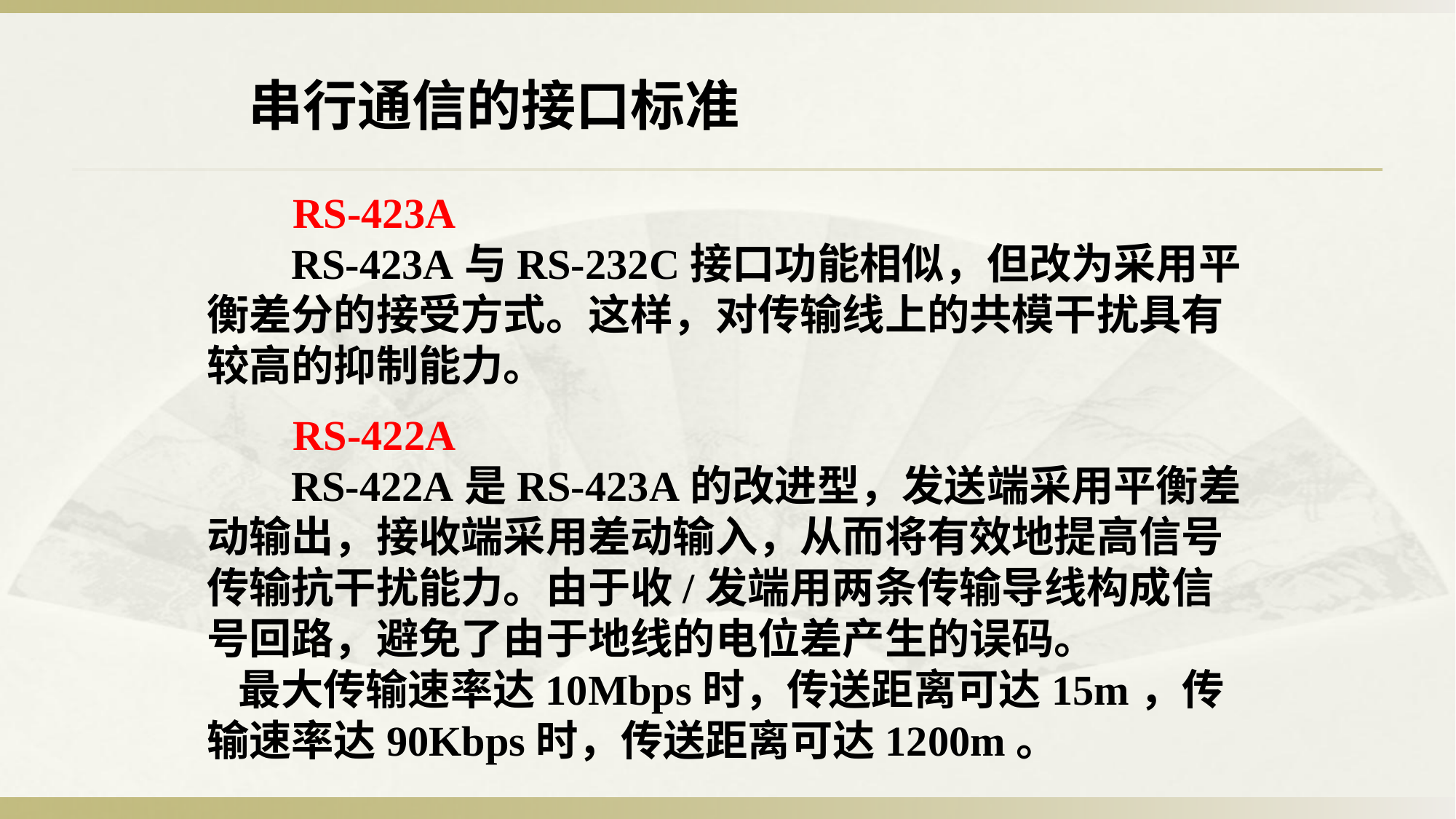

串行通信的接口标准
RS-423A
     RS-423A与RS-232C接口功能相似，但改为采用平衡差分的接受方式。这样，对传输线上的共模干扰具有较高的抑制能力。
RS-422A
     RS-422A是RS-423A的改进型，发送端采用平衡差动输出，接收端采用差动输入，从而将有效地提高信号传输抗干扰能力。由于收/发端用两条传输导线构成信号回路，避免了由于地线的电位差产生的误码。
最大传输速率达10Mbps时，传送距离可达15m，传输速率达90Kbps时，传送距离可达1200m。